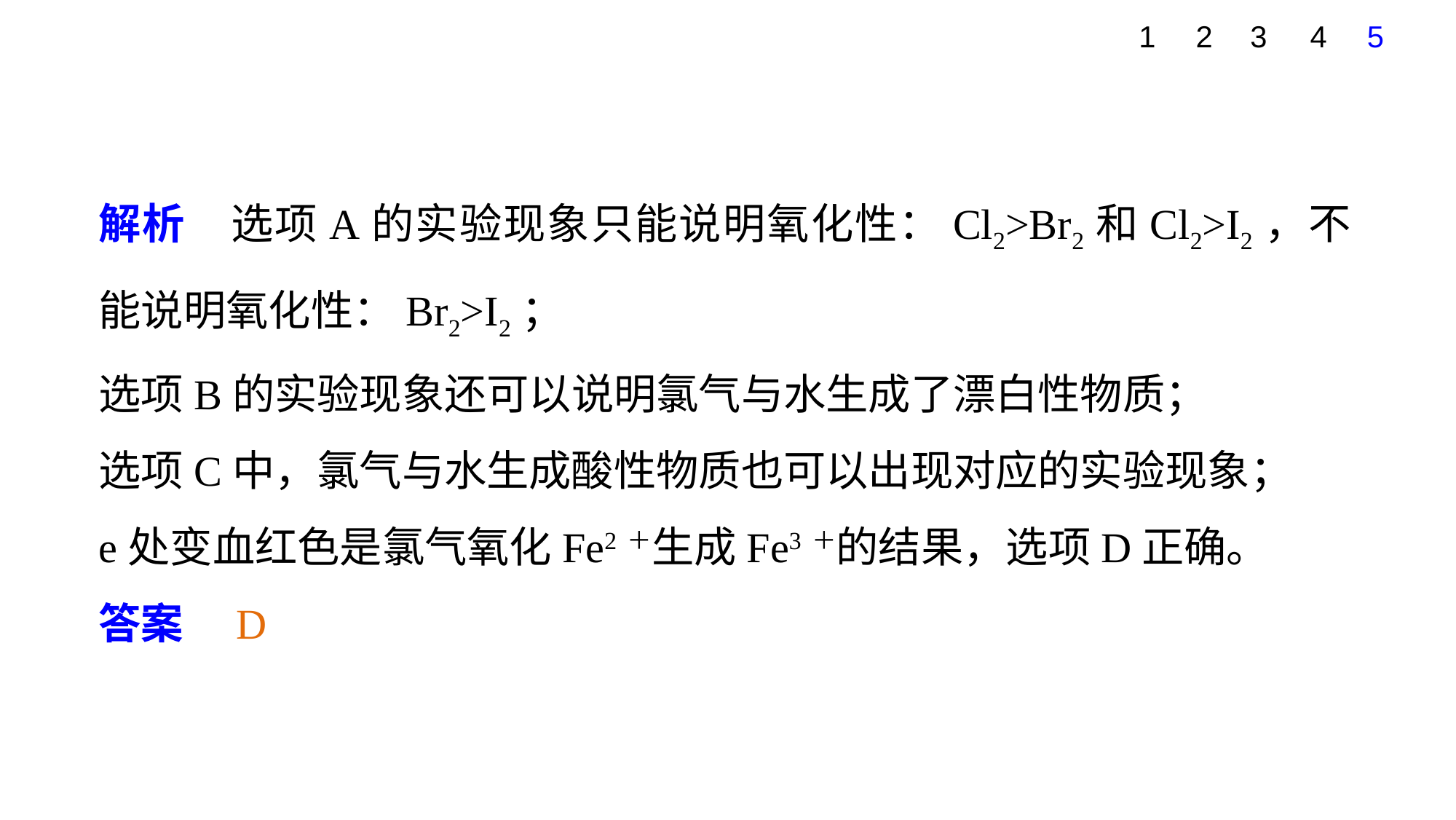

1
2
3
4
5
解析　选项A的实验现象只能说明氧化性：Cl2>Br2和Cl2>I2，不能说明氧化性：Br2>I2；
选项B的实验现象还可以说明氯气与水生成了漂白性物质；
选项C中，氯气与水生成酸性物质也可以出现对应的实验现象；
e处变血红色是氯气氧化Fe2＋生成Fe3＋的结果，选项D正确。
答案　D